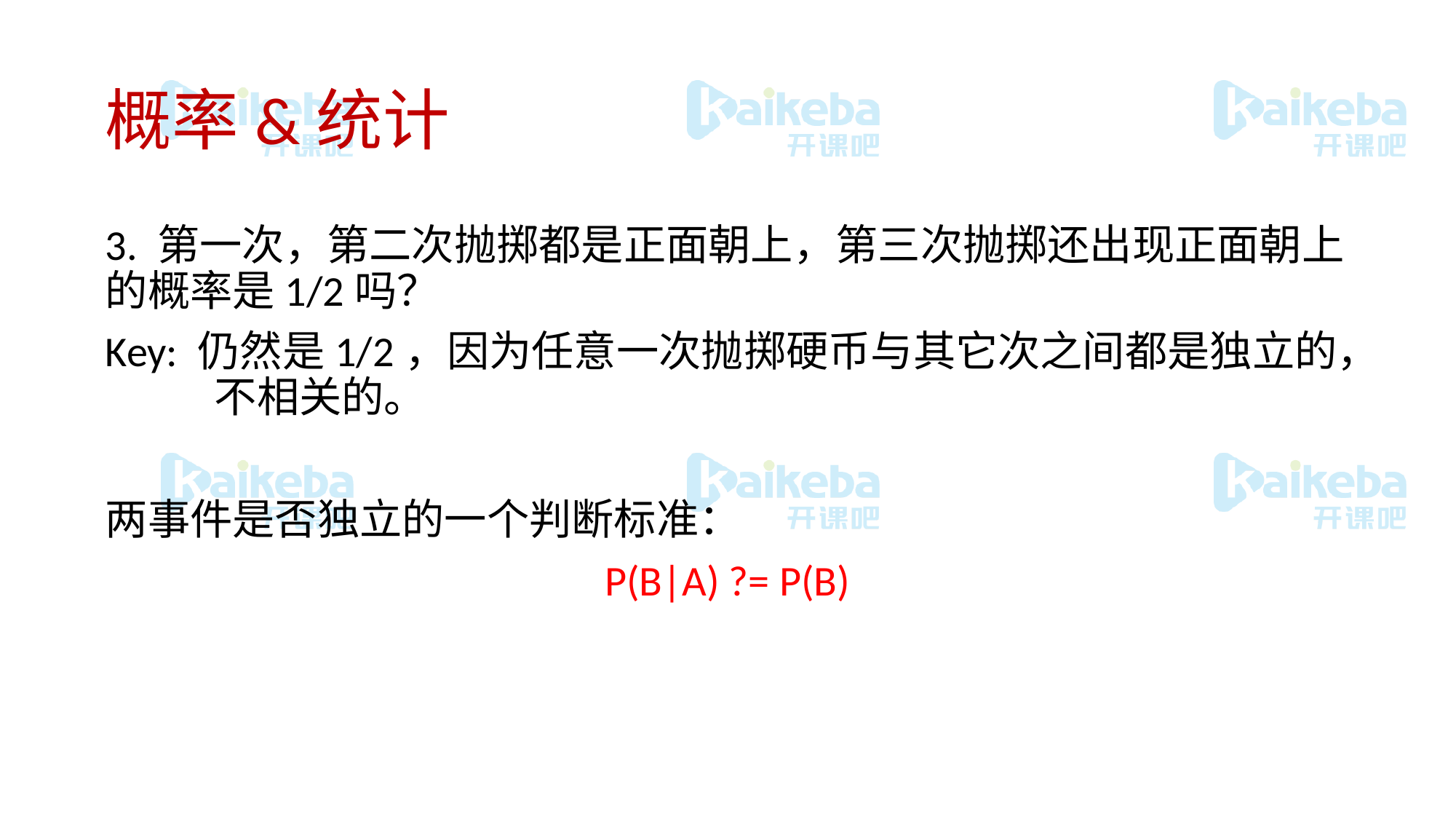

# 概率&统计
3. 第一次，第二次抛掷都是正面朝上，第三次抛掷还出现正面朝上的概率是1/2吗？
Key: 仍然是1/2，因为任意一次抛掷硬币与其它次之间都是独立的，	不相关的。

两事件是否独立的一个判断标准：
P(B|A) ?= P(B)